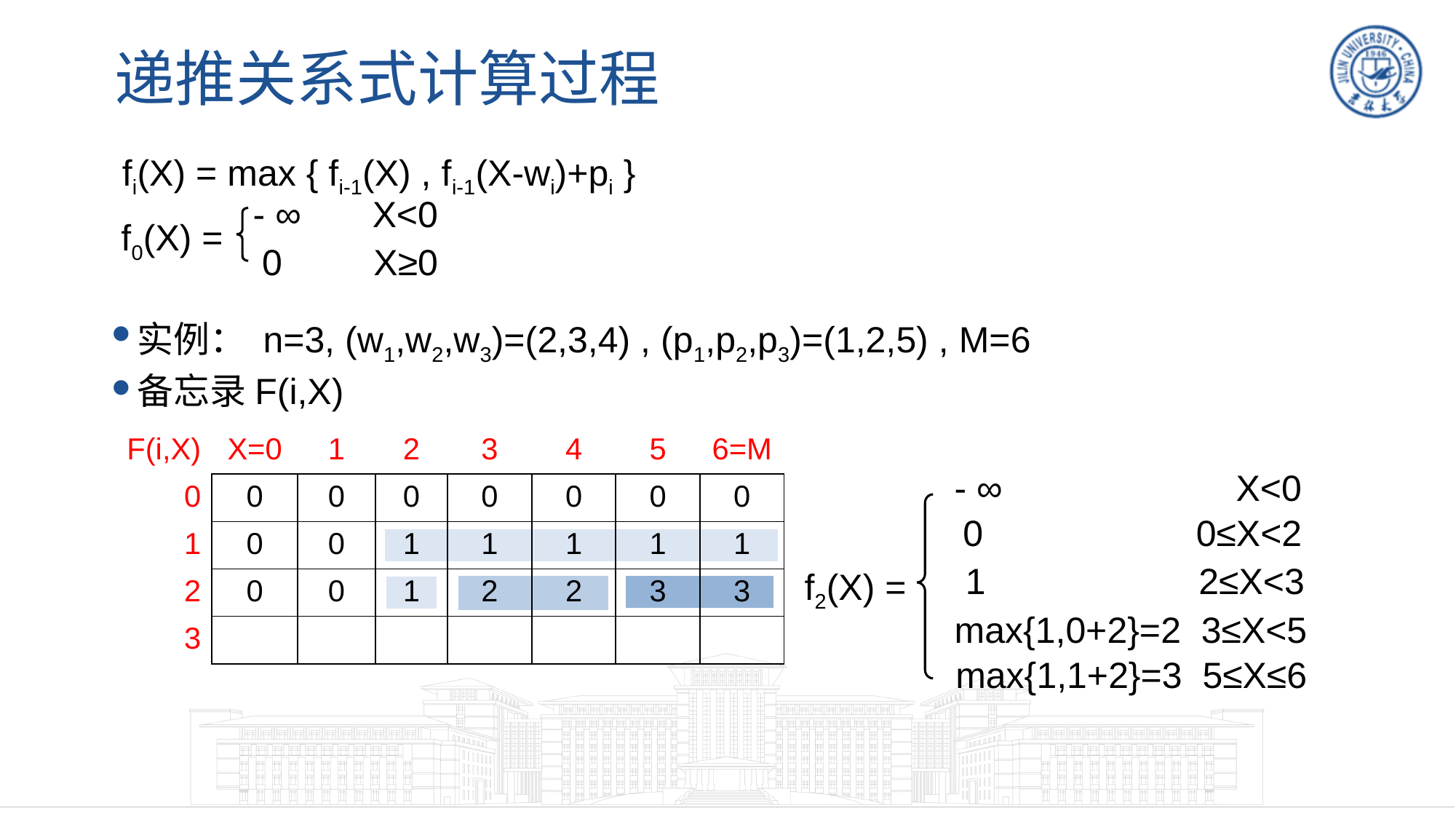

# 递推关系式计算过程
fi(X) = max { fi-1(X) , fi-1(X-wi)+pi }
- ∞       X<0

f0(X) =
0         X≥0
实例： n=3, (w1,w2,w3)=(2,3,4) , (p1,p2,p3)=(1,2,5) , M=6
备忘录F(i,X)
| F(i,X) | X=0 | 1 | 2 | 3 | 4 | 5 | 6=M |
| --- | --- | --- | --- | --- | --- | --- | --- |
| 0 | 0 | 0 | 0 | 0 | 0 | 0 | 0 |
| 1 | 0 | 0 | 1 | 1 | 1 | 1 | 1 |
| 2 | 0 | 0 | 1 | 2 | 2 | 3 | 3 |
| 3 |  |  |  |  |  |  |  |
- ∞                       X<0

0                     0≤X<2
1                     2≤X<3
f2(X) =
max{1,0+2}=2  3≤X<5
max{1,1+2}=3  5≤X≤6

40